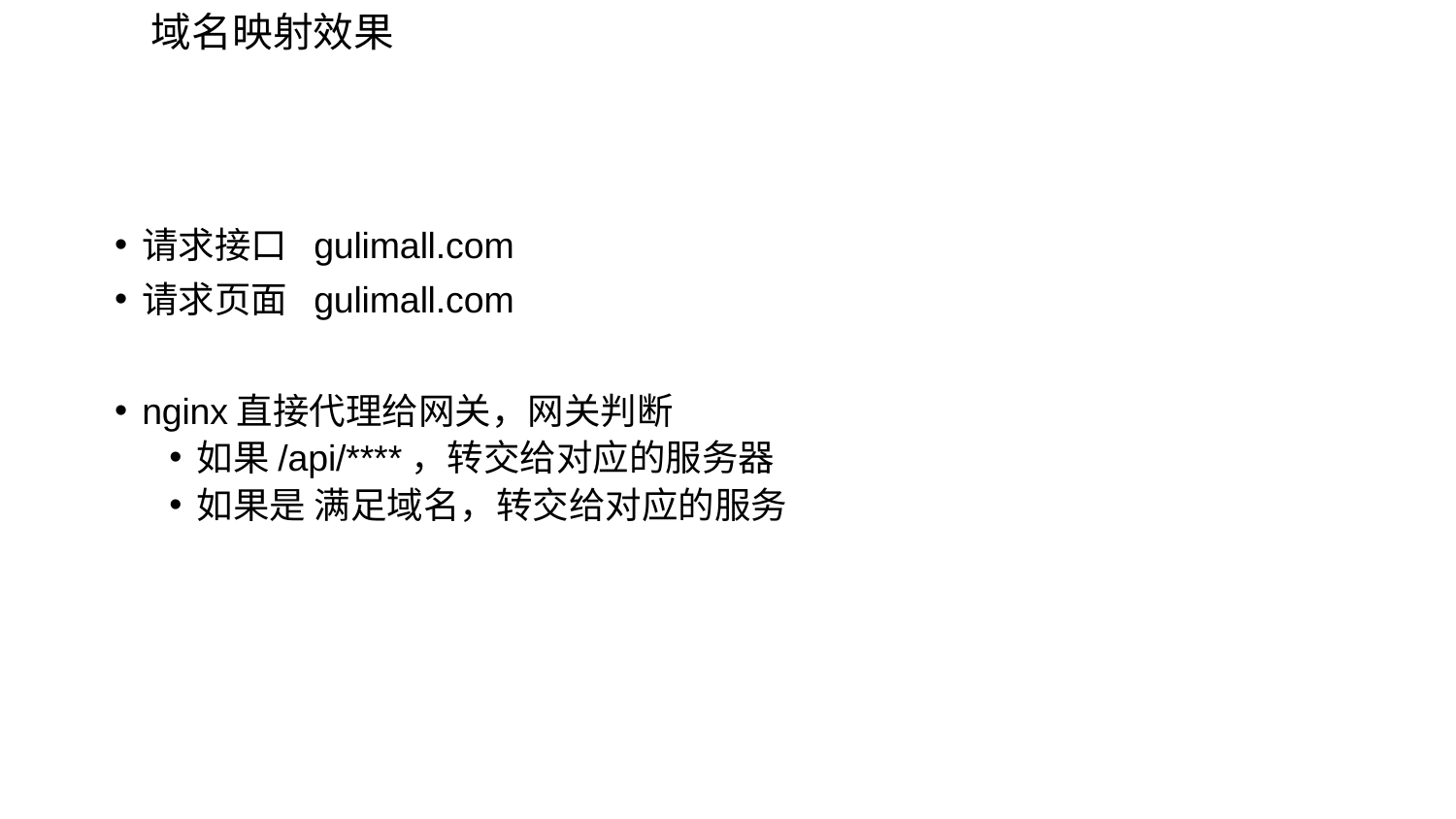

# 域名映射效果
请求接口 gulimall.com
请求页面 gulimall.com

nginx直接代理给网关，网关判断
如果/api/****，转交给对应的服务器
如果是 满足域名，转交给对应的服务